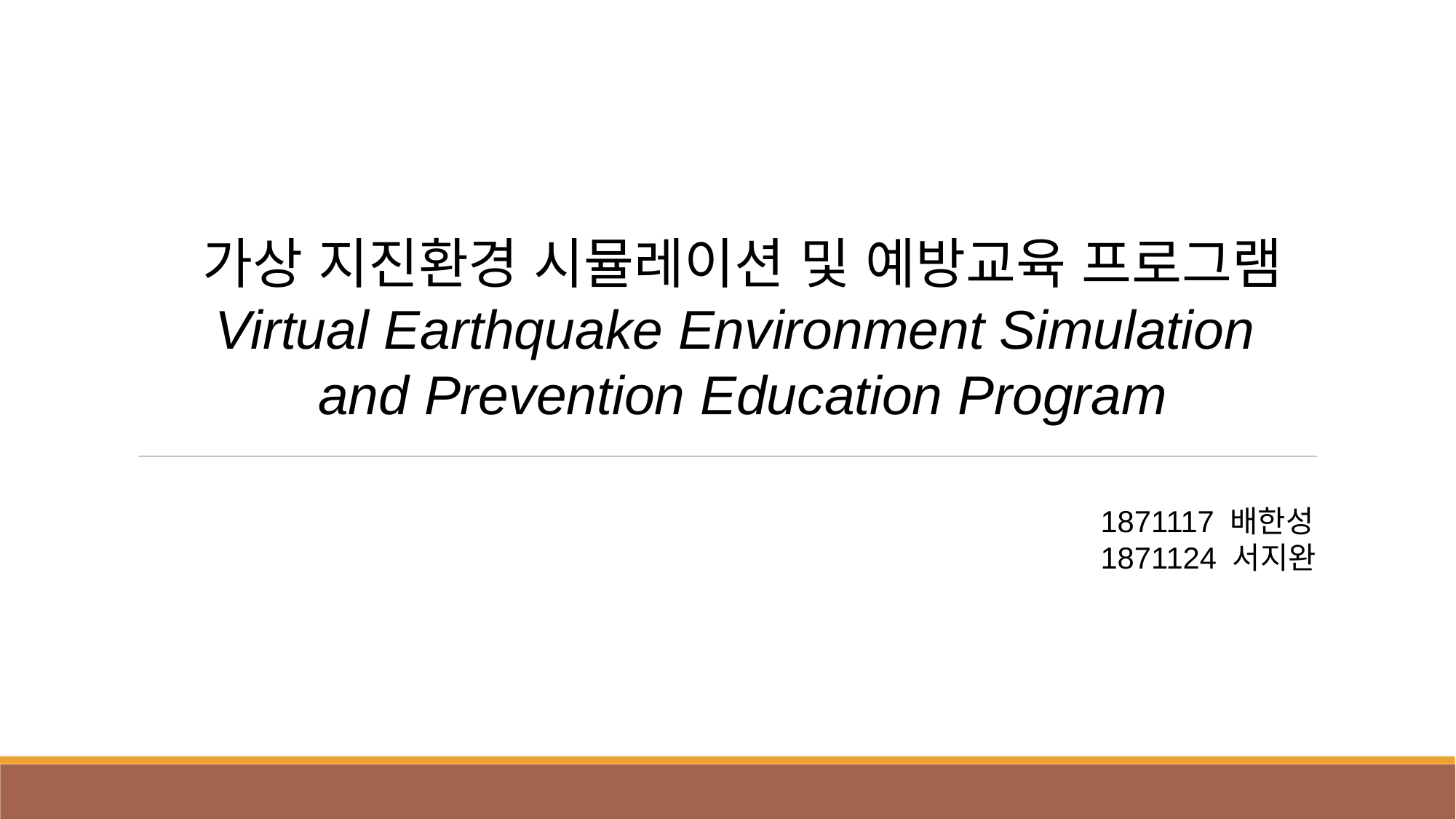

가상 지진환경 시뮬레이션 및 예방교육 프로그램
Virtual Earthquake Environment Simulation
and Prevention Education Program
1871117 배한성
1871124 서지완